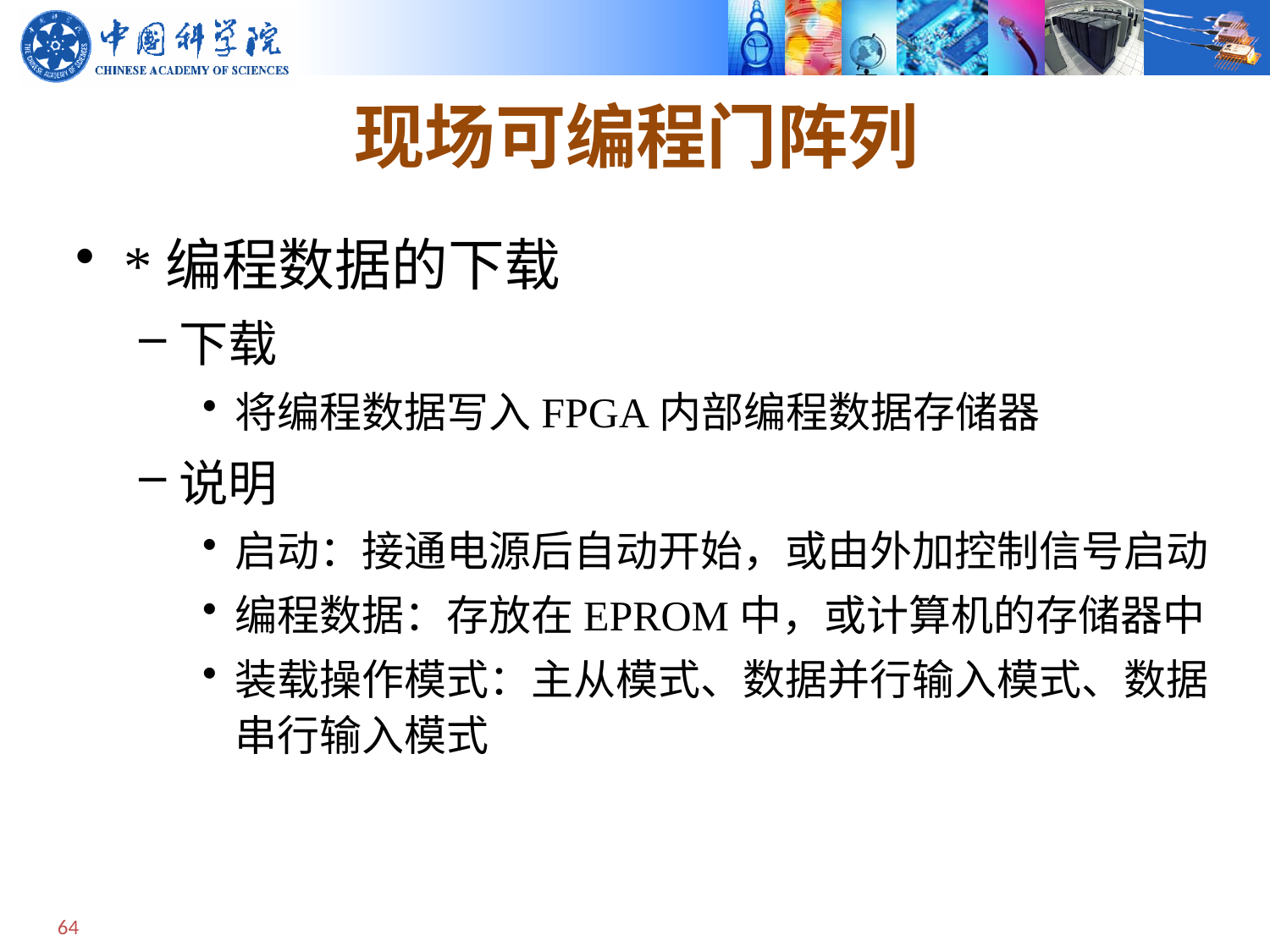

# 现场可编程门阵列
*编程数据的下载
下载
将编程数据写入FPGA内部编程数据存储器
说明
启动：接通电源后自动开始，或由外加控制信号启动
编程数据：存放在EPROM中，或计算机的存储器中
装载操作模式：主从模式、数据并行输入模式、数据串行输入模式